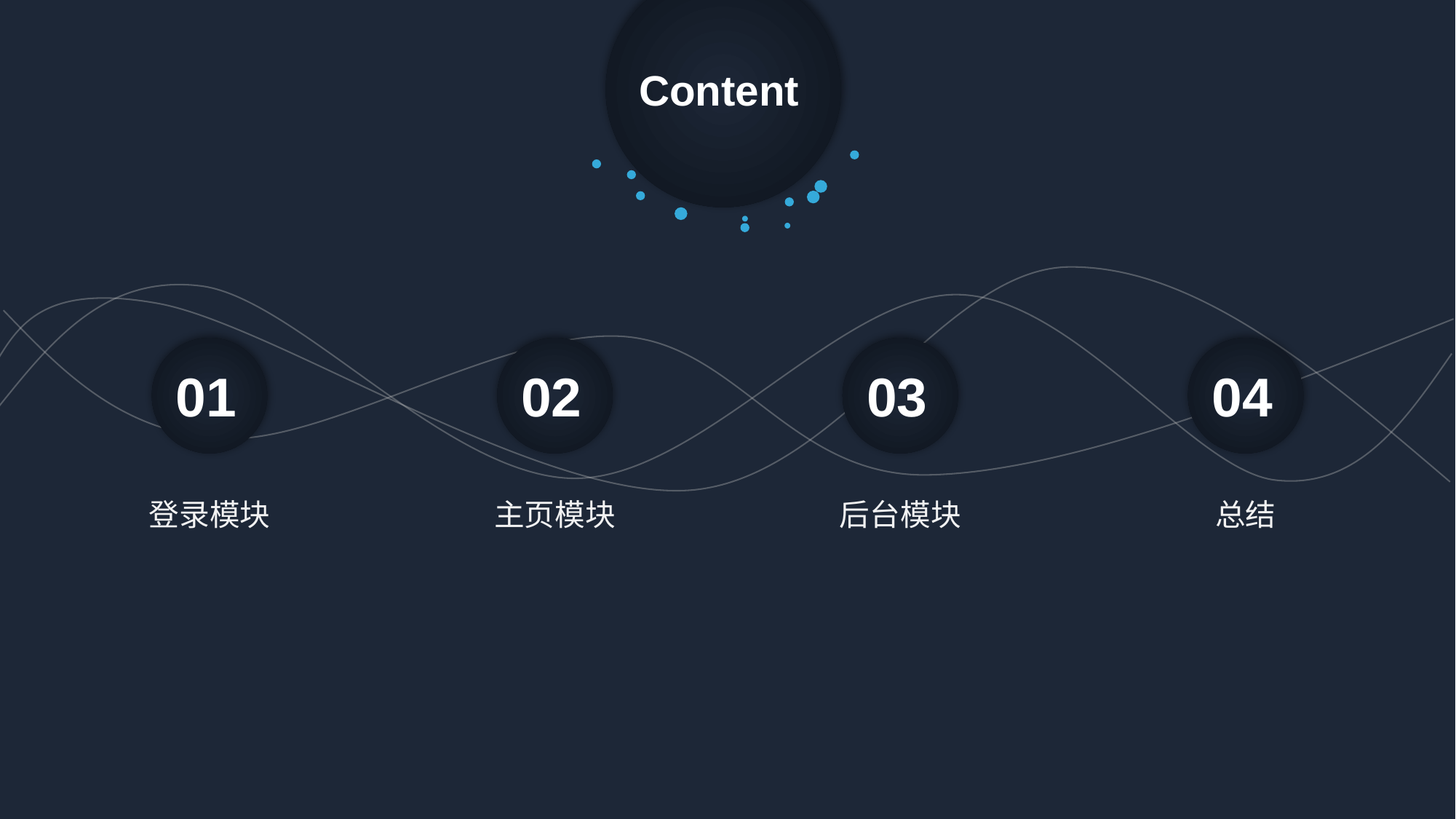

Content

01

02

03

04
登录模块

主页模块

后台模块

总结